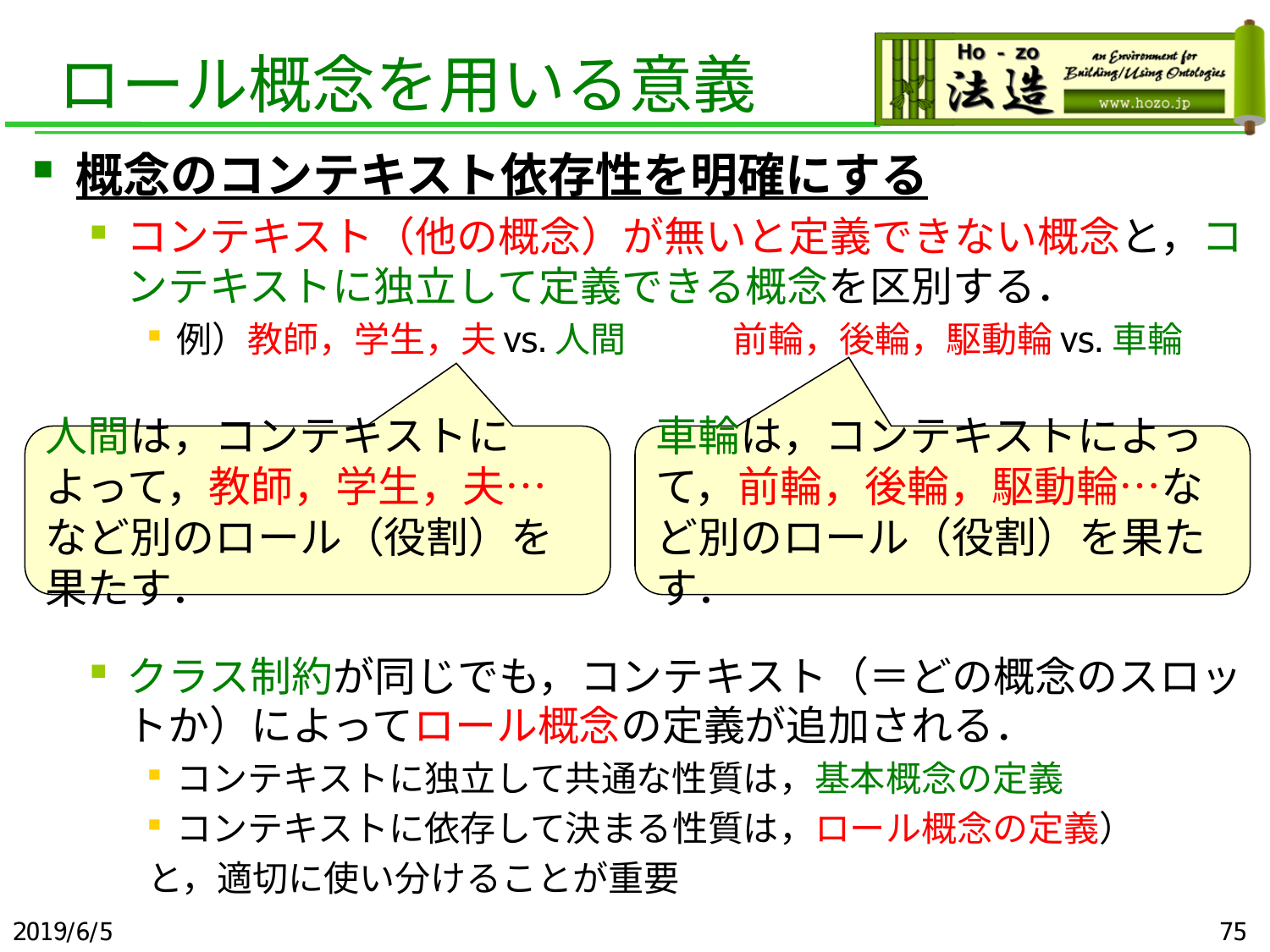

# ロール概念を用いる意義
概念のコンテキスト依存性を明確にする
コンテキスト（他の概念）が無いと定義できない概念と，コンテキストに独立して定義できる概念を区別する．
例）教師，学生，夫vs.人間　　　前輪，後輪，駆動輪vs.車輪

クラス制約が同じでも，コンテキスト（＝どの概念のスロットか）によってロール概念の定義が追加される．
コンテキストに独立して共通な性質は，基本概念の定義
コンテキストに依存して決まる性質は，ロール概念の定義）
と，適切に使い分けることが重要

人間は，コンテキストによって，教師，学生，夫…など別のロール（役割）を果たす．
車輪は，コンテキストによって，前輪，後輪，駆動輪…など別のロール（役割）を果たす．
2019/6/5
75